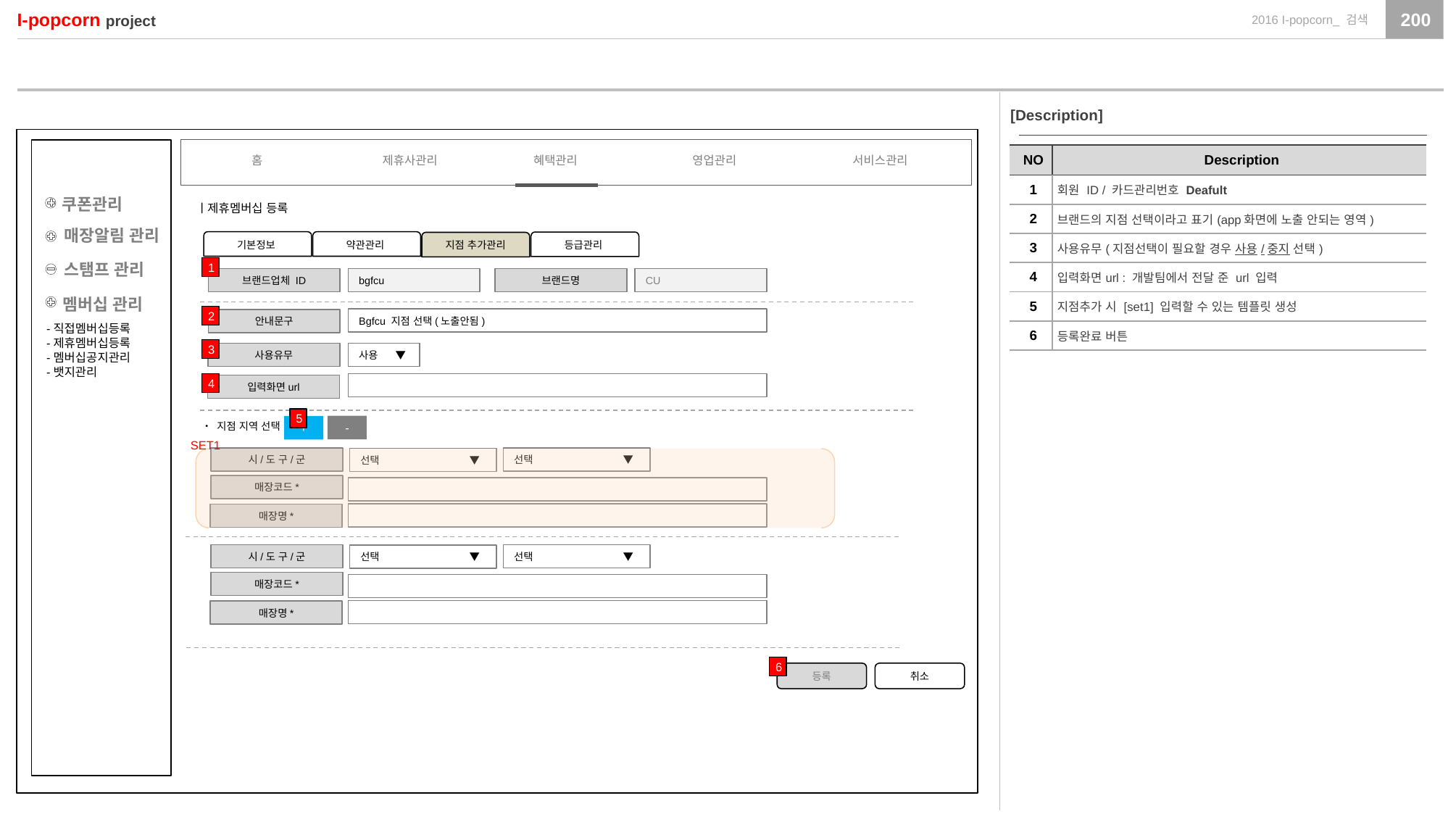

[Description]

| NO | Description |
| --- | --- |
| 1 | 회원 ID / 카드관리번호 Deafult |
| 2 | 브랜드의 지점 선택이라고 표기(app화면에 노출 안되는 영역) |
| 3 | 사용유무(지점선택이 필요할 경우 사용/중지 선택) |
| 4 | 입력화면url : 개발팀에서 전달 준 url 입력 |
| 5 | 지점추가 시 [set1] 입력할 수 있는 템플릿 생성 |
| 6 | 등록완료 버튼 |
홈
제휴사관리
혜택관리
영업관리
서비스관리
쿠폰관리
ㅣ제휴멤버십 등록

매장알림 관리

약관관리
기본정보
등급관리
지점 추가관리
스탬프 관리
1

bgfcu
CU
브랜드업체 ID
브랜드명
멤버십 관리

2
Bgfcu 지점 선택(노출안됨)
안내문구
-직접멤버십등록
-제휴멤버십등록
-멤버십공지관리
-뱃지관리
3
사용      ▼
사용유무

4
입력화면url
5
• 지점 지역 선택
-
+
SET1
선택                               ▼
시/도 구/군
선택                               ▼
매장코드*

매장명*

선택                               ▼
시/도 구/군
선택                               ▼
매장코드*

매장명*
6
등록
취소